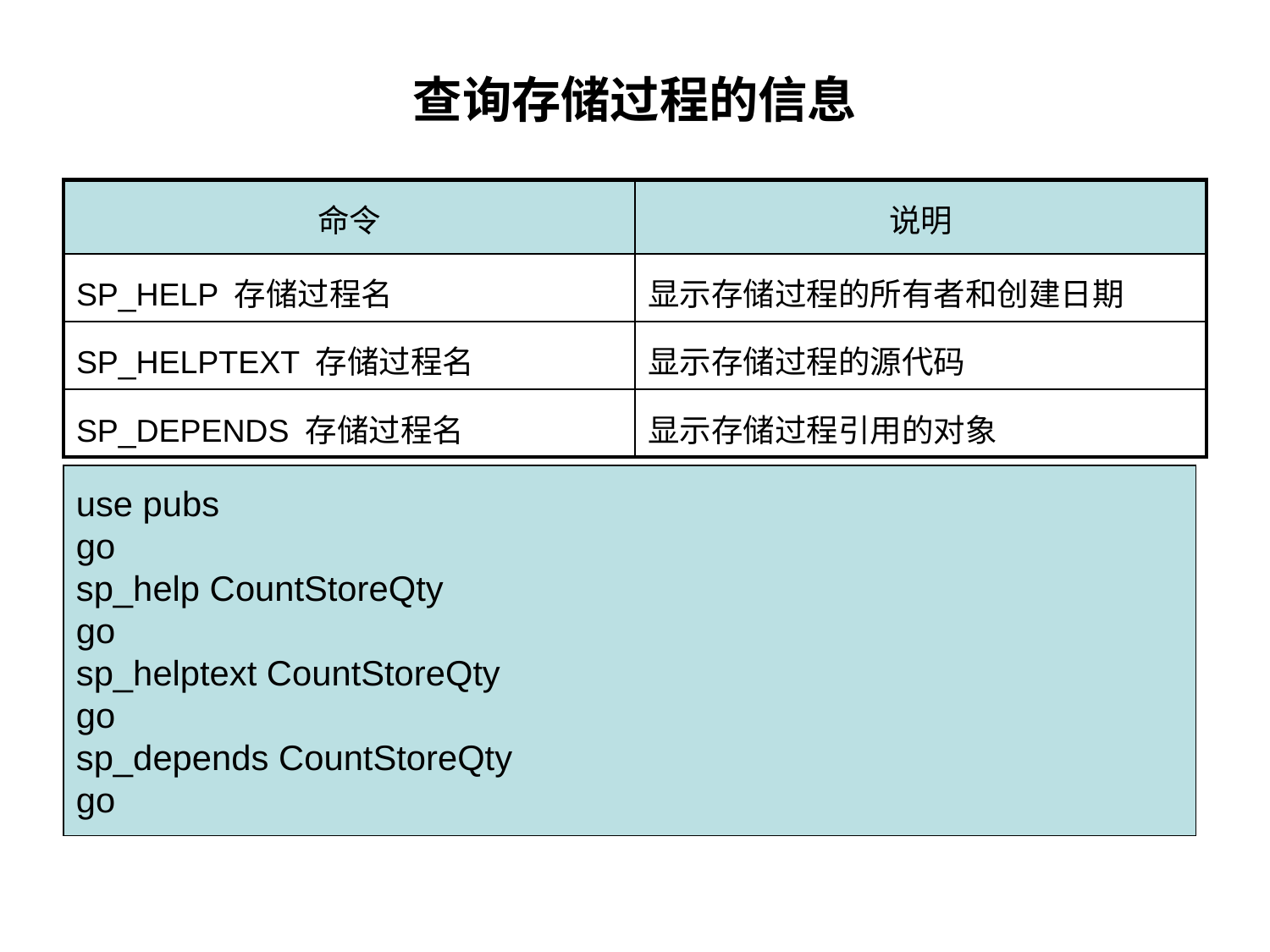

# 查询存储过程的信息
| 命令 | 说明 |
| --- | --- |
| SP\_HELP 存储过程名 | 显示存储过程的所有者和创建日期 |
| SP\_HELPTEXT 存储过程名 | 显示存储过程的源代码 |
| SP\_DEPENDS 存储过程名 | 显示存储过程引用的对象 |
use pubs
go
sp_help CountStoreQty
go
sp_helptext CountStoreQty
go
sp_depends CountStoreQty
go